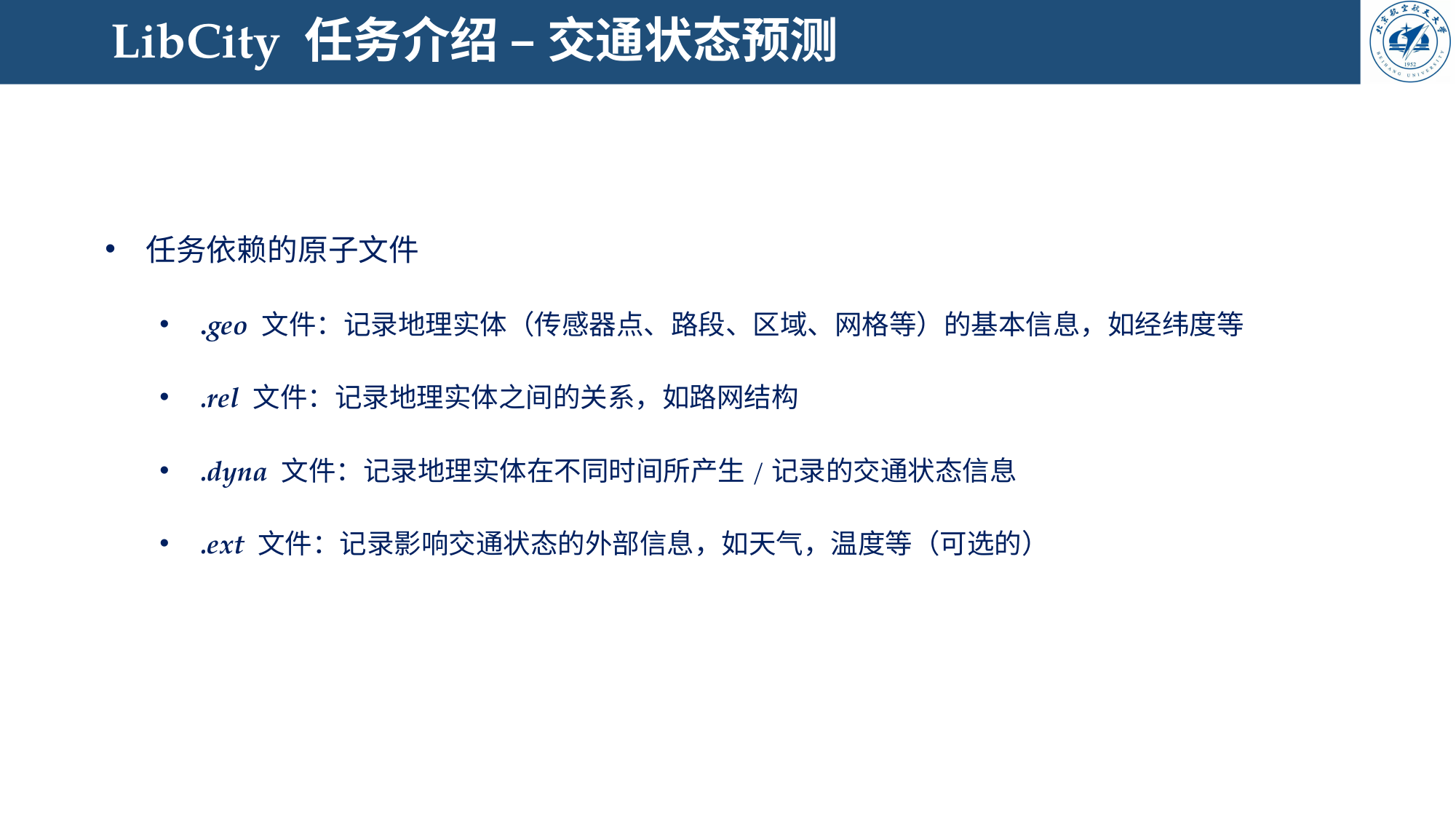

# LibCity 任务介绍 – 交通状态预测
任务依赖的原子文件
.geo 文件：记录地理实体（传感器点、路段、区域、网格等）的基本信息，如经纬度等
.rel 文件：记录地理实体之间的关系，如路网结构
.dyna 文件：记录地理实体在不同时间所产生/记录的交通状态信息
.ext 文件：记录影响交通状态的外部信息，如天气，温度等（可选的）